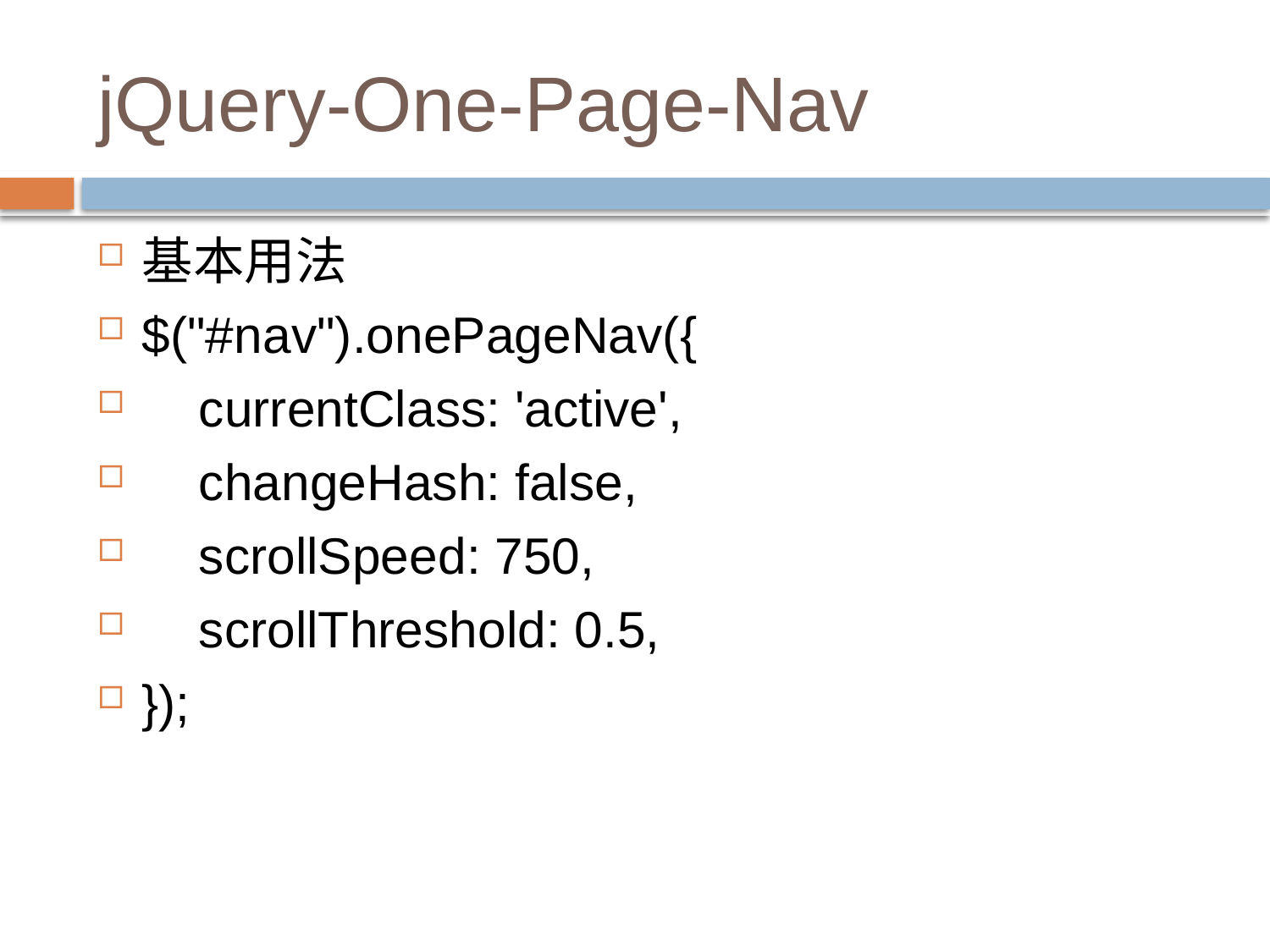

# jQuery-One-Page-Nav
基本用法
$("#nav").onePageNav({
    currentClass: 'active',
    changeHash: false,
    scrollSpeed: 750,
    scrollThreshold: 0.5,
});